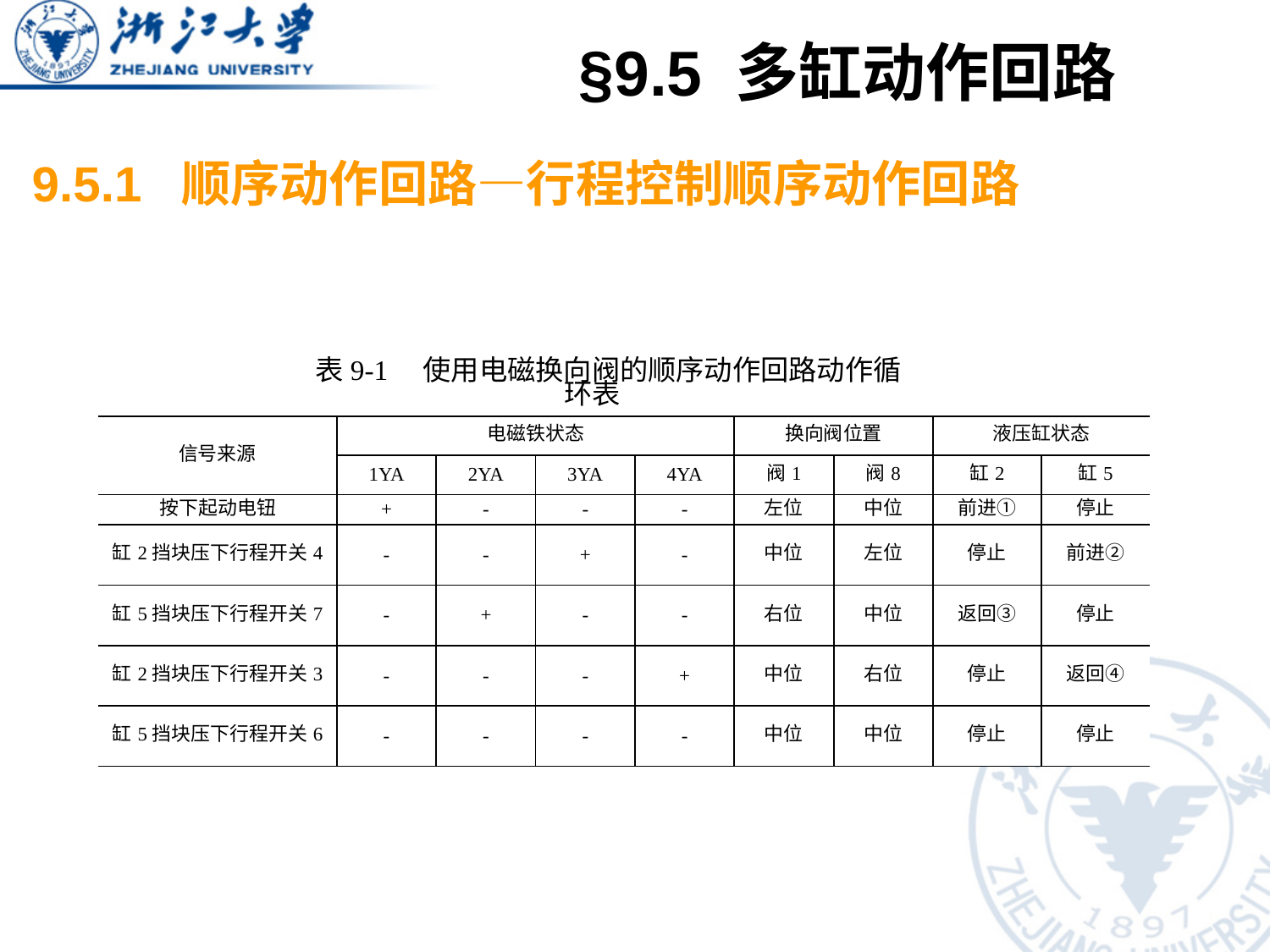

§9.5 多缸动作回路
9.5.1  顺序动作回路—行程控制顺序动作回路
表9-1　使用电磁换向阀的顺序动作回路动作循环表
| 信号来源 | 电磁铁状态 |  |  |  | 换向阀位置 |  | 液压缸状态 |  |
| --- | --- | --- | --- | --- | --- | --- | --- | --- |
|  | 1YA | 2YA | 3YA | 4YA | 阀1 | 阀8 | 缸2 | 缸5 |
| 按下起动电钮 | + | - | - | - | 左位 | 中位 | 前进① | 停止 |
| 缸2挡块压下行程开关4 | - | - | + | - | 中位 | 左位 | 停止 | 前进② |
| 缸5挡块压下行程开关7 | - | + | - | - | 右位 | 中位 | 返回③ | 停止 |
| 缸2挡块压下行程开关3 | - | - | - | + | 中位 | 右位 | 停止 | 返回④ |
| 缸5挡块压下行程开关6 | - | - | - | - | 中位 | 中位 | 停止 | 停止 |